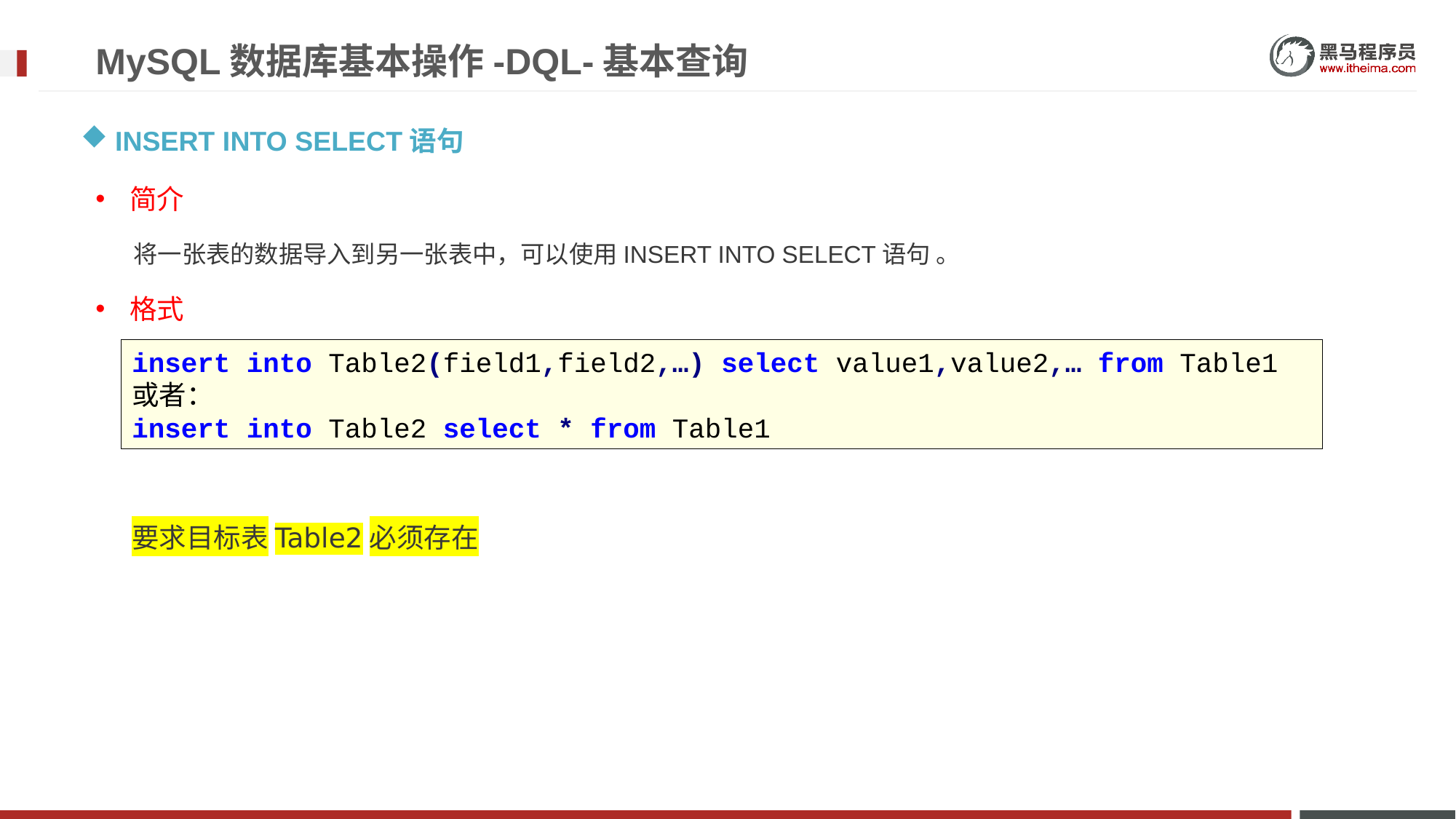

# MySQL数据库基本操作-DQL-基本查询
INSERT INTO SELECT语句
简介
将一张表的数据导入到另一张表中，可以使用INSERT INTO SELECT语句 。
格式
insert into Table2(field1,field2,…) select value1,value2,… from Table1 或者：
insert into Table2 select * from Table1
要求目标表Table2必须存在